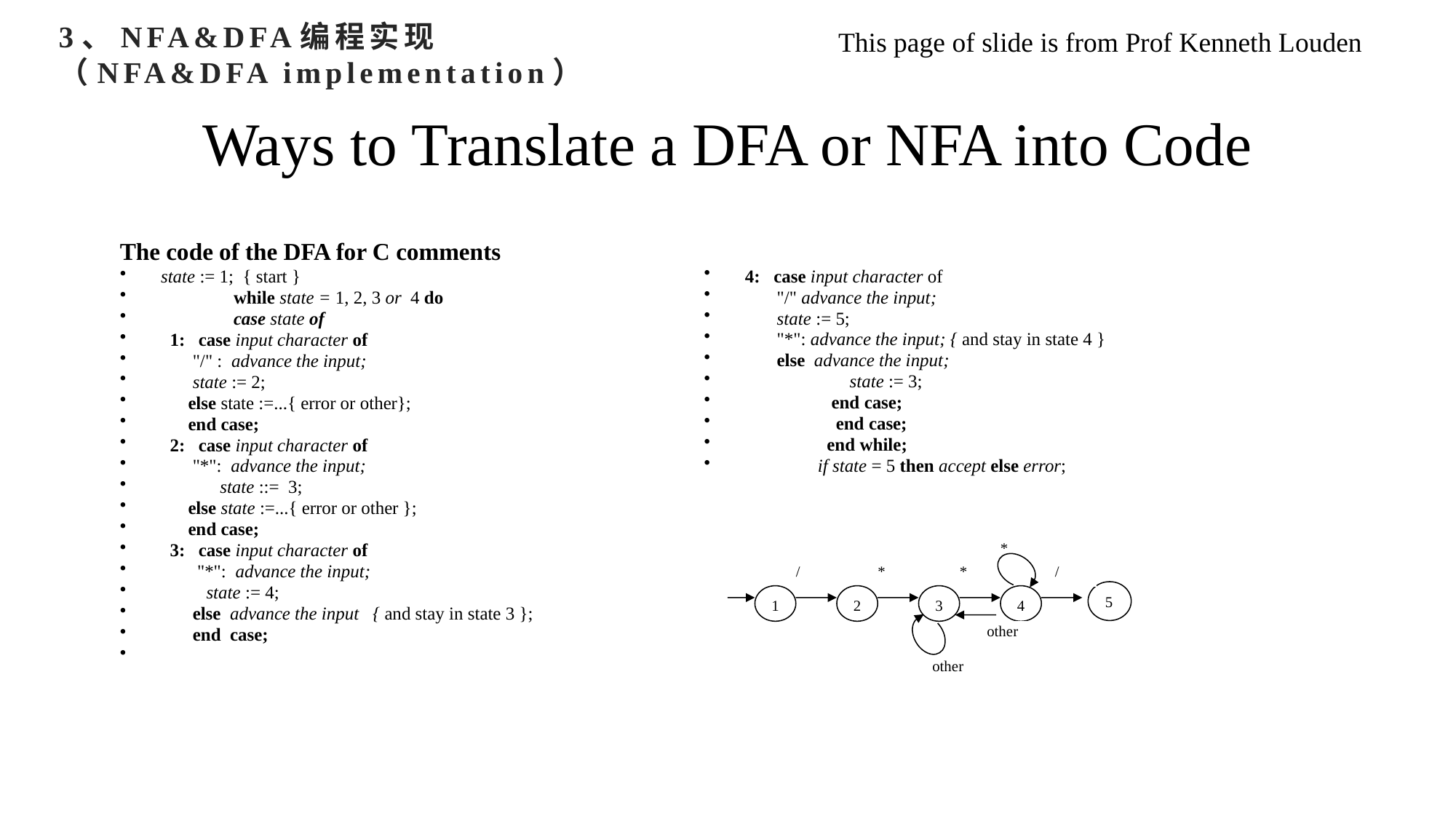

3、NFA&DFA编程实现
（NFA&DFA implementation）
This page of slide is from Prof Kenneth Louden
# Ways to Translate a DFA or NFA into Code
The code of the DFA for C comments
state := 1;  { start }
                while state = 1, 2, 3 or  4 do
                case state of
  1:   case input character of
       "/" :  advance the input;
       state := 2;
      else state :=...{ error or other};
      end case;
  2:   case input character of
       "*":  advance the input;
             state ::=  3;
      else state :=...{ error or other };
      end case;
  3:   case input character of
        "*":  advance the input;
          state := 4;
       else  advance the input   { and stay in state 3 };
       end  case;

4:   case input character of
       "/" advance the input;
       state := 5;
       "*": advance the input; { and stay in state 4 }
       else  advance the input;
                       state := 3;
                   end case;
                    end case;
                  end while;
                if state = 5 then accept else error;
*

/
*
*
/
5
1
2
3
4

other
other